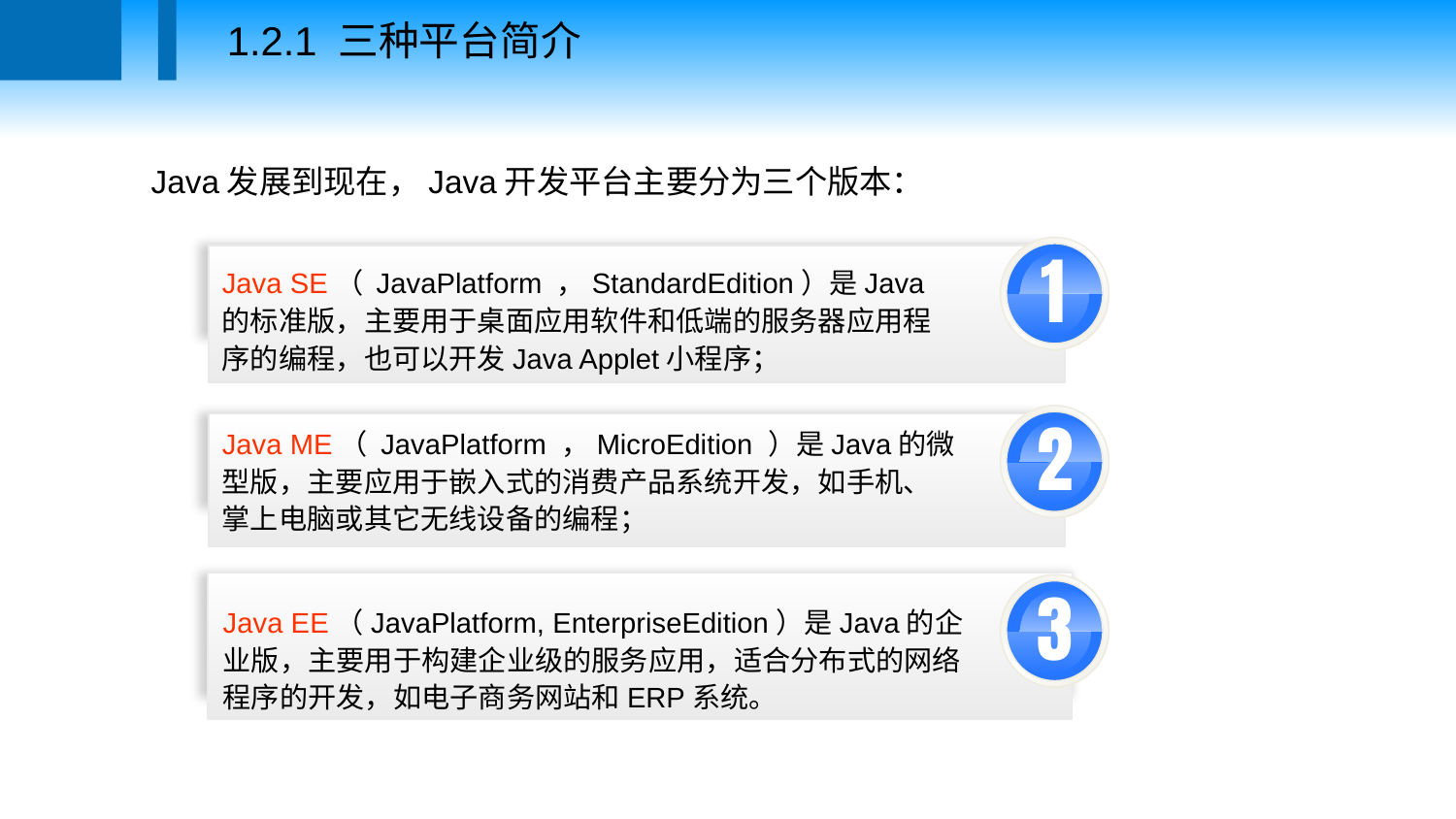

1.2.1 三种平台简介
Java发展到现在，Java开发平台主要分为三个版本：

1

单击此处添加段落文字内容

Java SE（ JavaPlatform ，StandardEdition）是Java的标准版，主要用于桌面应用软件和低端的服务器应用程序的编程，也可以开发Java Applet小程序；

2

单击此处添加段落文字内容

Java ME（ JavaPlatform ，MicroEdition ）是Java的微型版，主要应用于嵌入式的消费产品系统开发，如手机、掌上电脑或其它无线设备的编程；

Java EE（JavaPlatform, EnterpriseEdition）是Java的企业版，主要用于构建企业级的服务应用，适合分布式的网络程序的开发，如电子商务网站和ERP系统。

单击此处添加段落文字内容

3